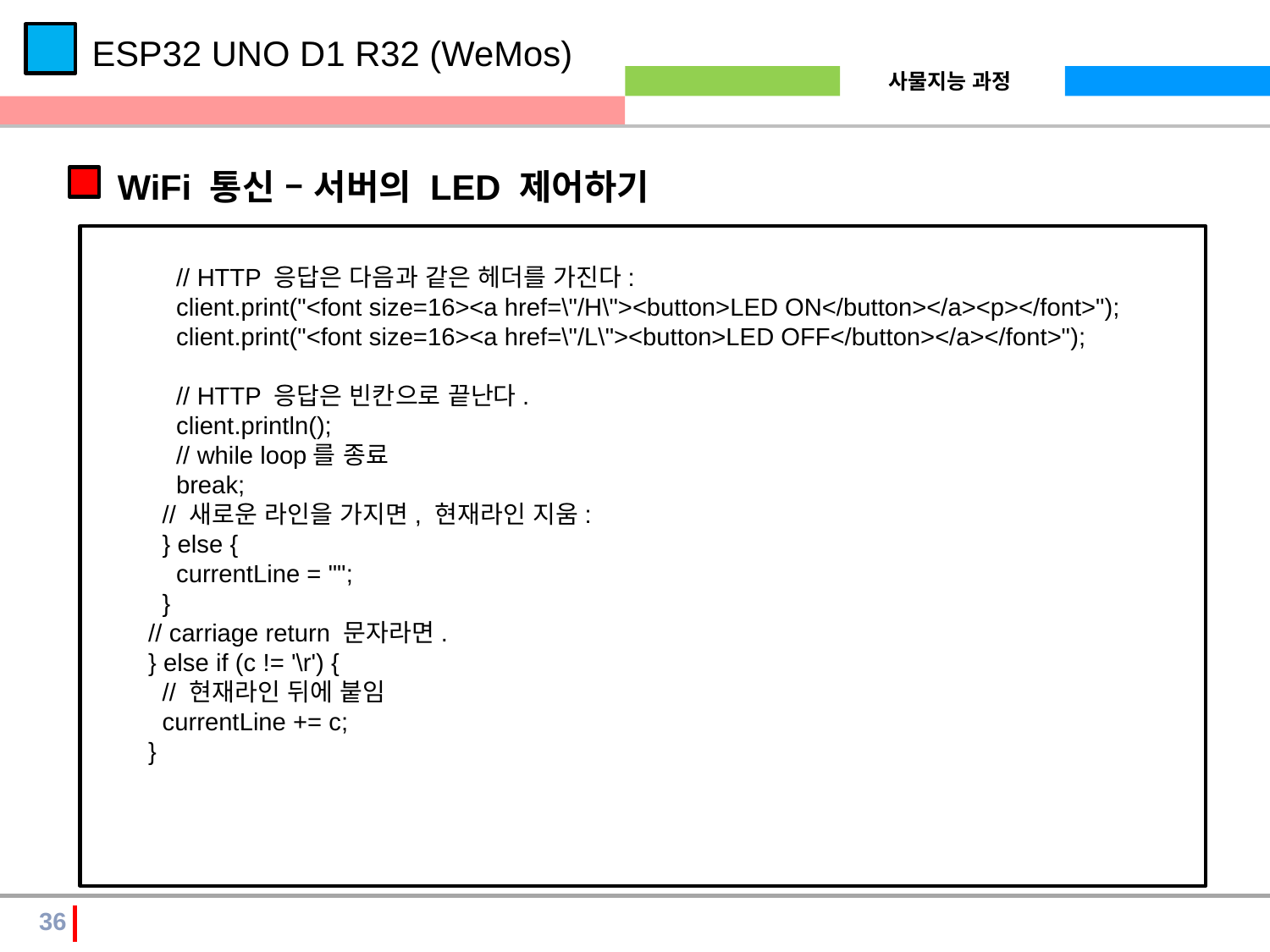

ESP32 UNO D1 R32 (WeMos)
WiFi 통신 – 서버의 LED 제어하기

            // HTTP 응답은 다음과 같은 헤더를 가진다:
            client.print("<font size=16><a href=\"/H\"><button>LED ON</button></a><p></font>");
            client.print("<font size=16><a href=\"/L\"><button>LED OFF</button></a></font>");

            // HTTP 응답은 빈칸으로 끝난다.
            client.println();
            // while loop를 종료
            break;
          // 새로운 라인을 가지면, 현재라인 지움:
          } else {
            currentLine = "";
          }
        // carriage return 문자라면.
        } else if (c != '\r') {
          // 현재라인 뒤에 붙임
          currentLine += c;
        }
36